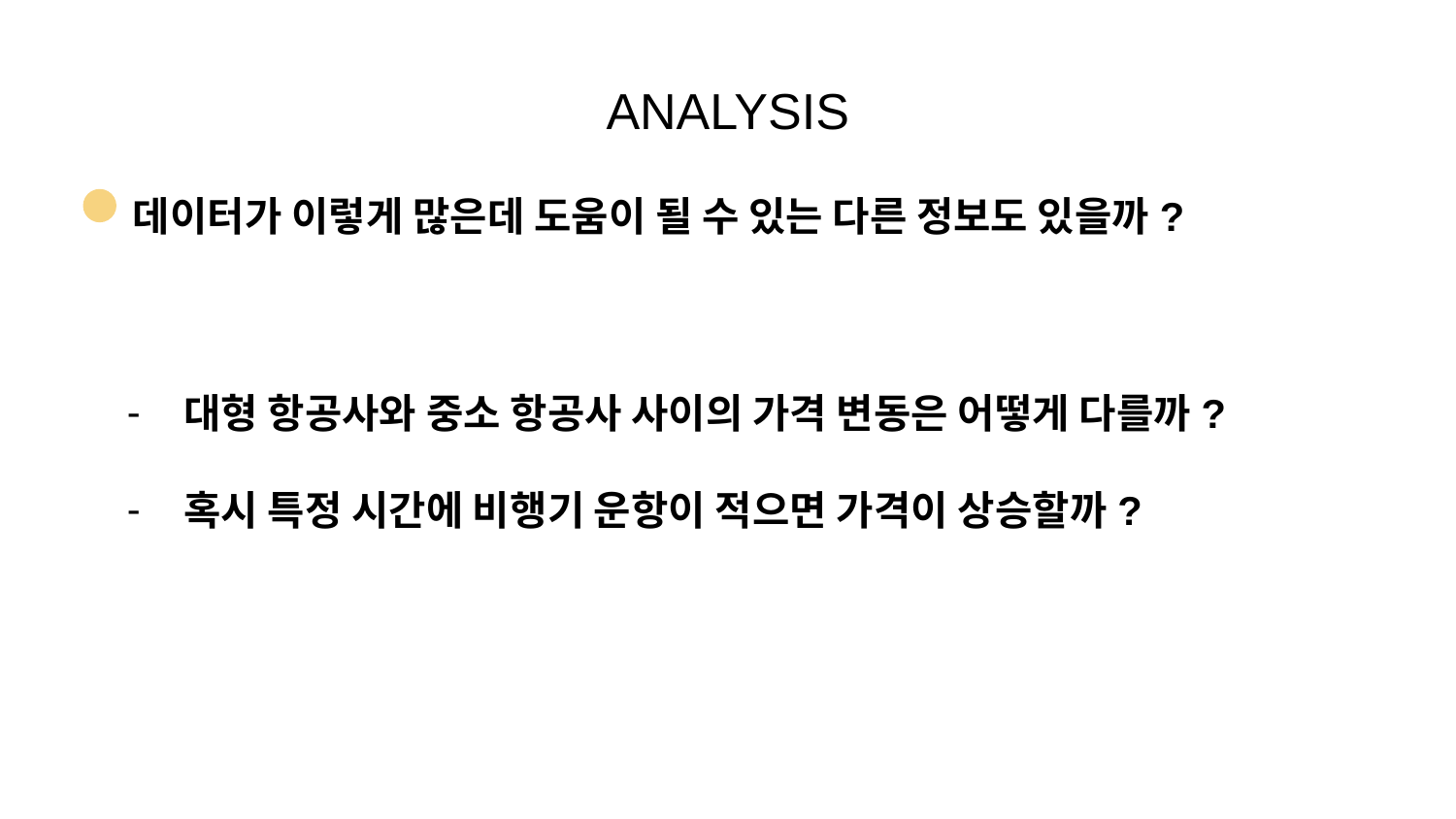

# ANALYSIS
데이터가 이렇게 많은데 도움이 될 수 있는 다른 정보도 있을까?

대형 항공사와 중소 항공사 사이의 가격 변동은 어떻게 다를까?
혹시 특정 시간에 비행기 운항이 적으면 가격이 상승할까?